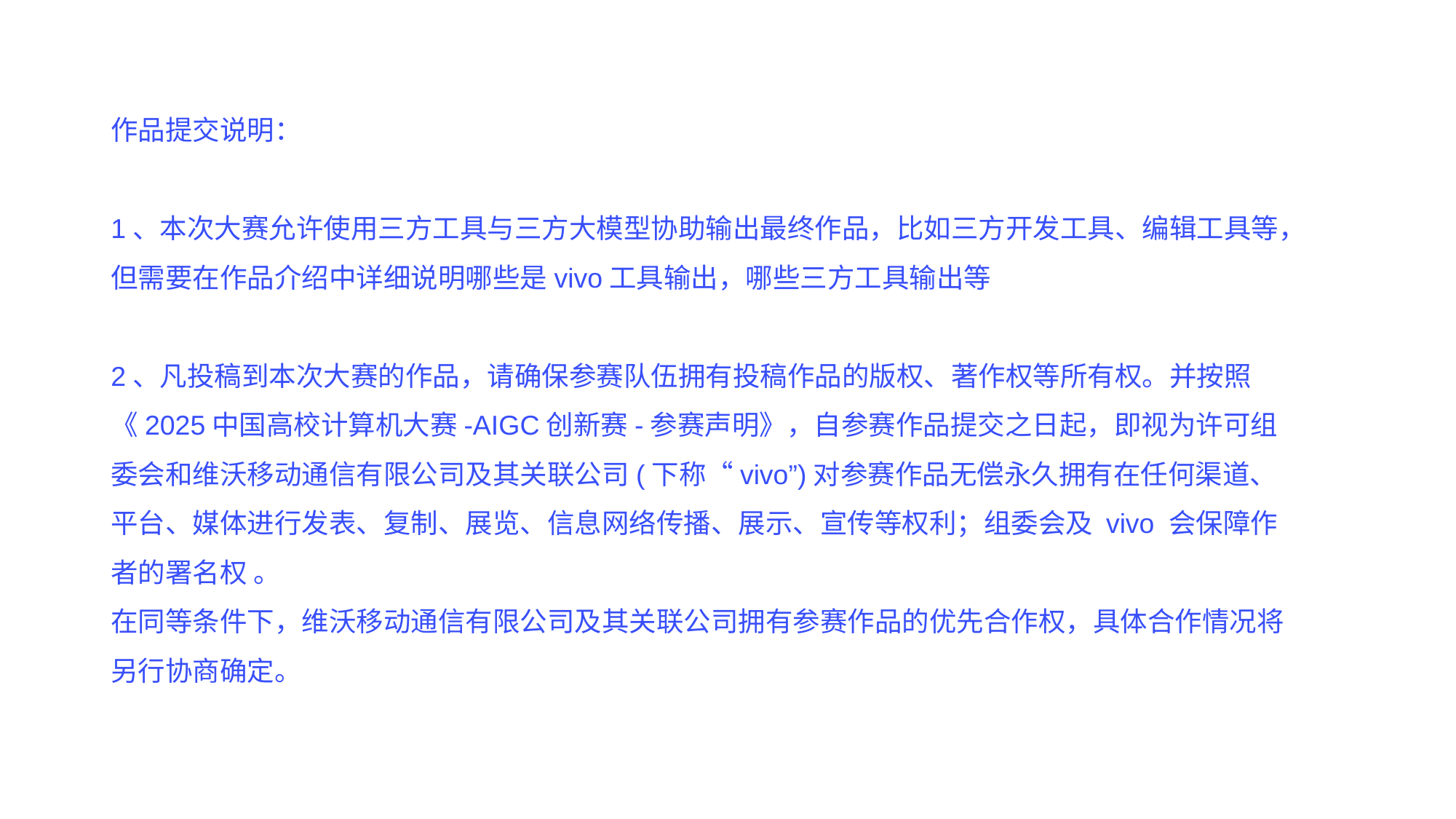

作品提交说明：

1、本次大赛允许使用三方工具与三方大模型协助输出最终作品，比如三方开发工具、编辑工具等，但需要在作品介绍中详细说明哪些是vivo工具输出，哪些三方工具输出等

2、凡投稿到本次大赛的作品，请确保参赛队伍拥有投稿作品的版权、著作权等所有权。并按照《2025中国高校计算机大赛-AIGC创新赛-参赛声明》，自参赛作品提交之日起，即视为许可组委会和维沃移动通信有限公司及其关联公司(下称“vivo”)对参赛作品无偿永久拥有在任何渠道、平台、媒体进行发表、复制、展览、信息网络传播、展示、宣传等权利；组委会及 vivo 会保障作者的署名权 。
在同等条件下，维沃移动通信有限公司及其关联公司拥有参赛作品的优先合作权，具体合作情况将另行协商确定。